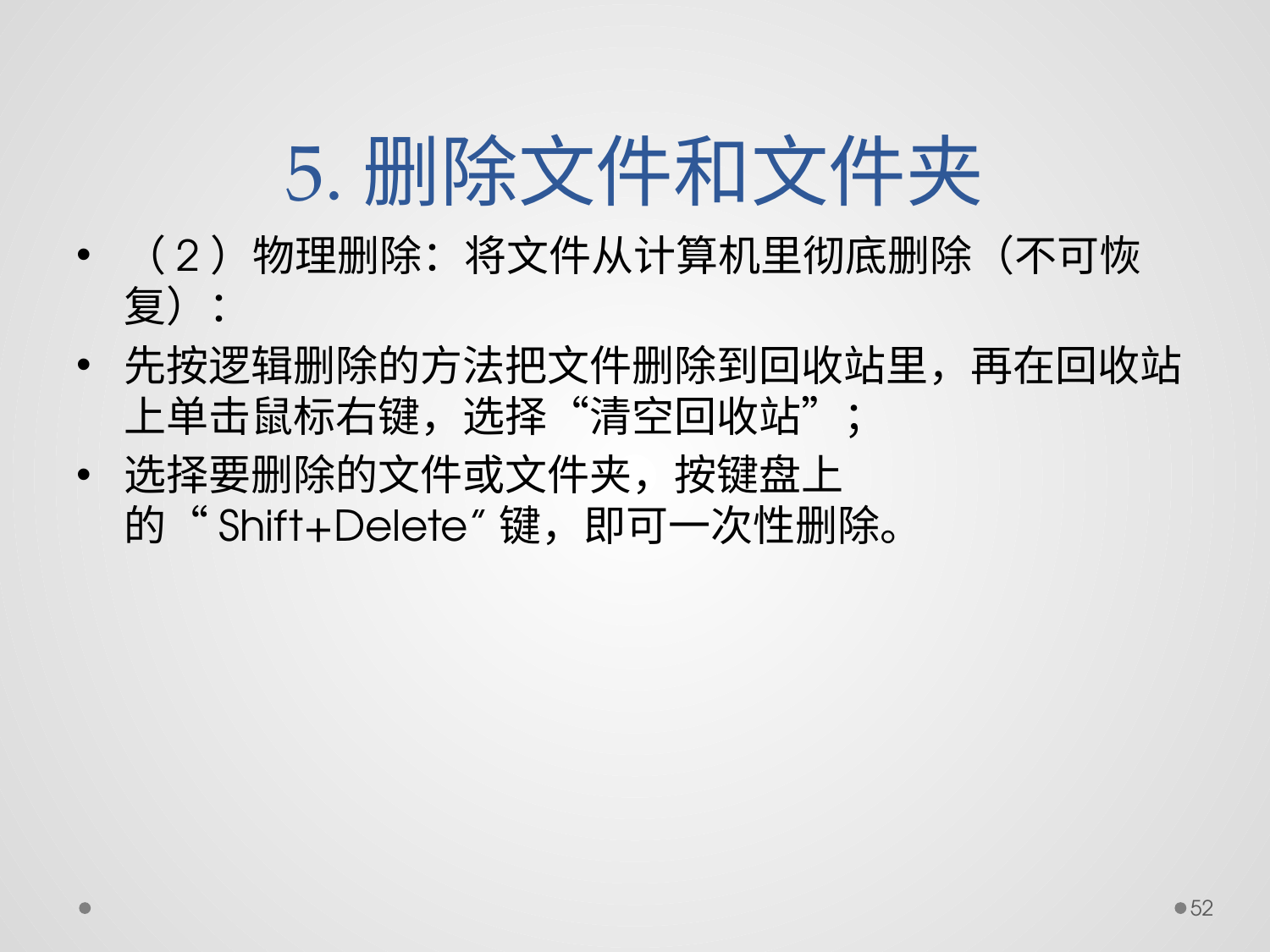

# 5.删除文件和文件夹
（2）物理删除：将文件从计算机里彻底删除（不可恢复）：
先按逻辑删除的方法把文件删除到回收站里，再在回收站上单击鼠标右键，选择“清空回收站”；
选择要删除的文件或文件夹，按键盘上的“Shift+Delete”键，即可一次性删除。

52